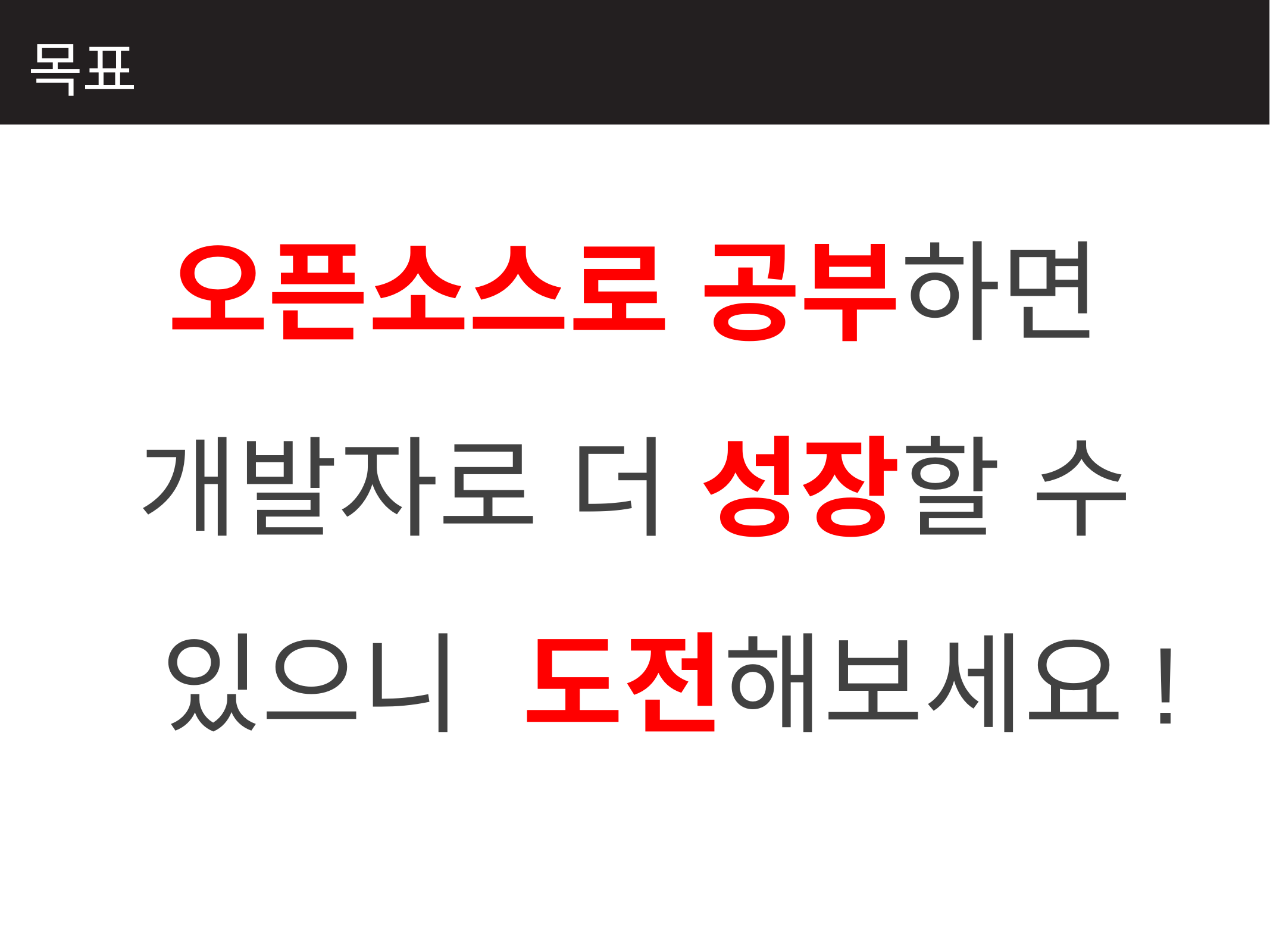

목표
오픈소스로 공부하면
개발자로 더 성장할 수 있으니  도전해보세요!